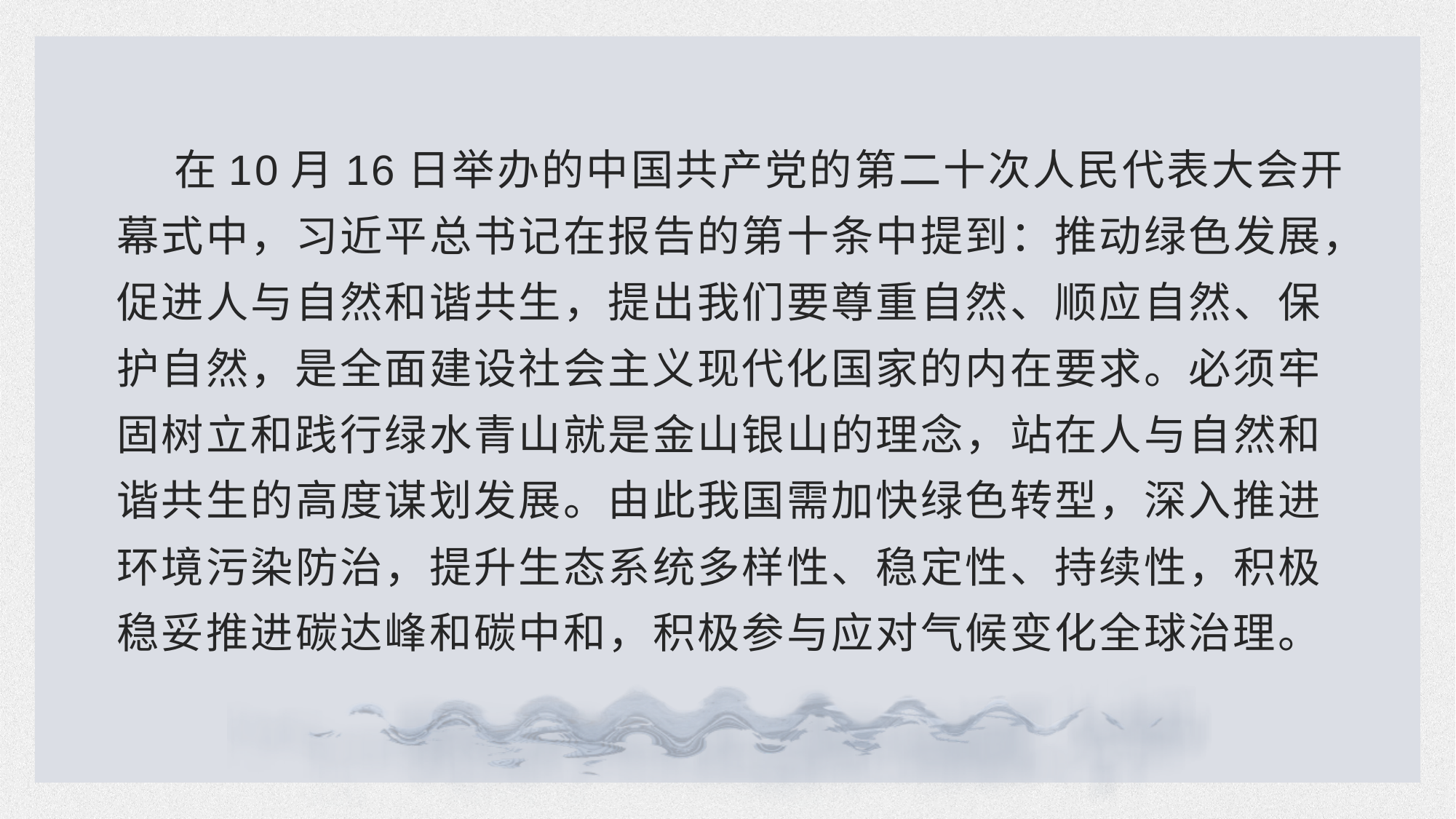

在10月16日举办的中国共产党的第二十次人民代表大会开幕式中，习近平总书记在报告的第十条中提到：推动绿色发展，促进人与自然和谐共生，提出我们要尊重自然、顺应自然、保护自然，是全面建设社会主义现代化国家的内在要求。必须牢固树立和践行绿水青山就是金山银山的理念，站在人与自然和谐共生的高度谋划发展。由此我国需加快绿色转型，深入推进环境污染防治，提升生态系统多样性、稳定性、持续性，积极稳妥推进碳达峰和碳中和，积极参与应对气候变化全球治理。